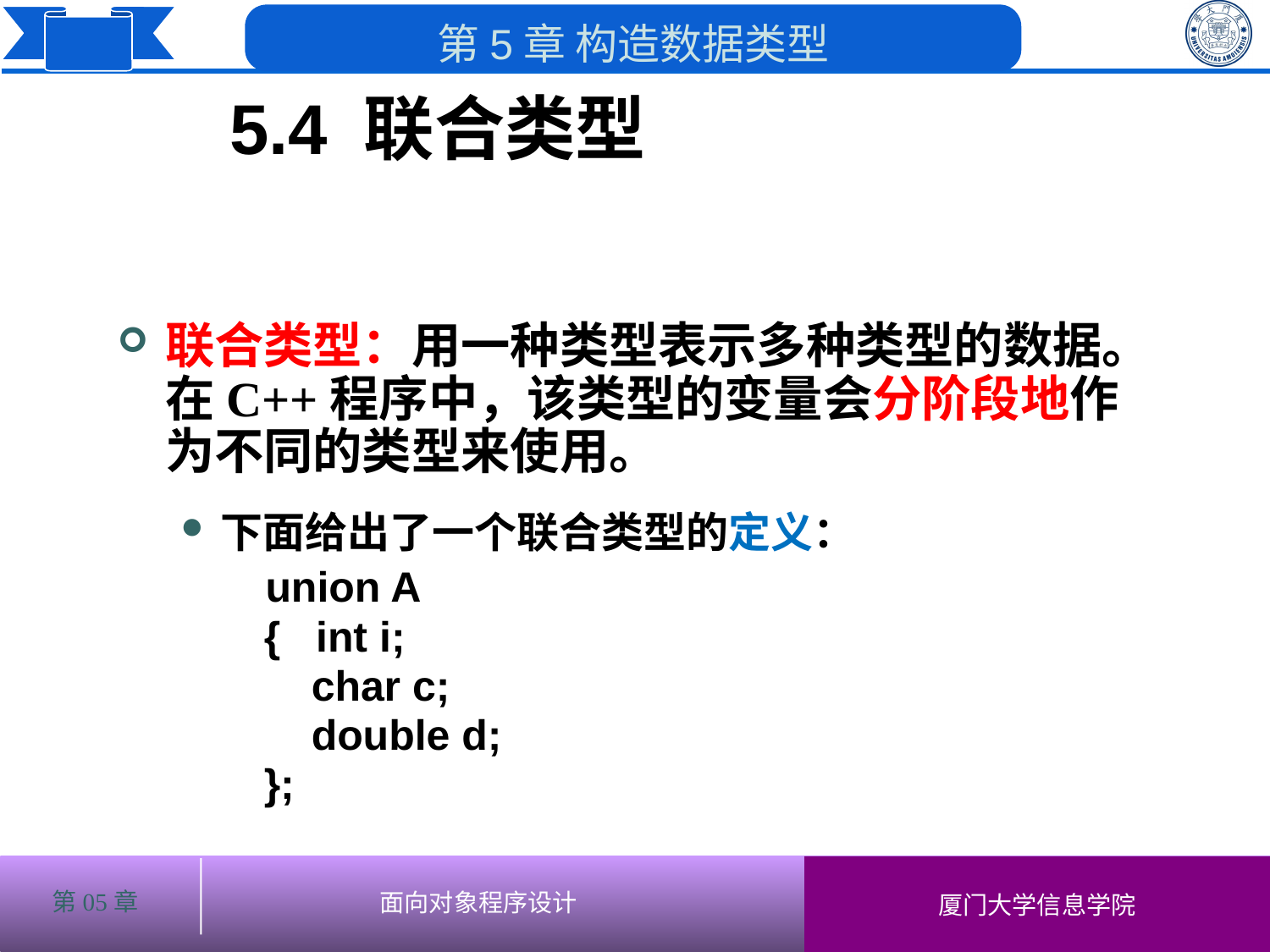

5.4 联合类型
# 联合类型：用一种类型表示多种类型的数据。在C++程序中，该类型的变量会分阶段地作为不同的类型来使用。

下面给出了一个联合类型的定义：
             union A
       {   int i;
           char c;
           double d;
       };

41